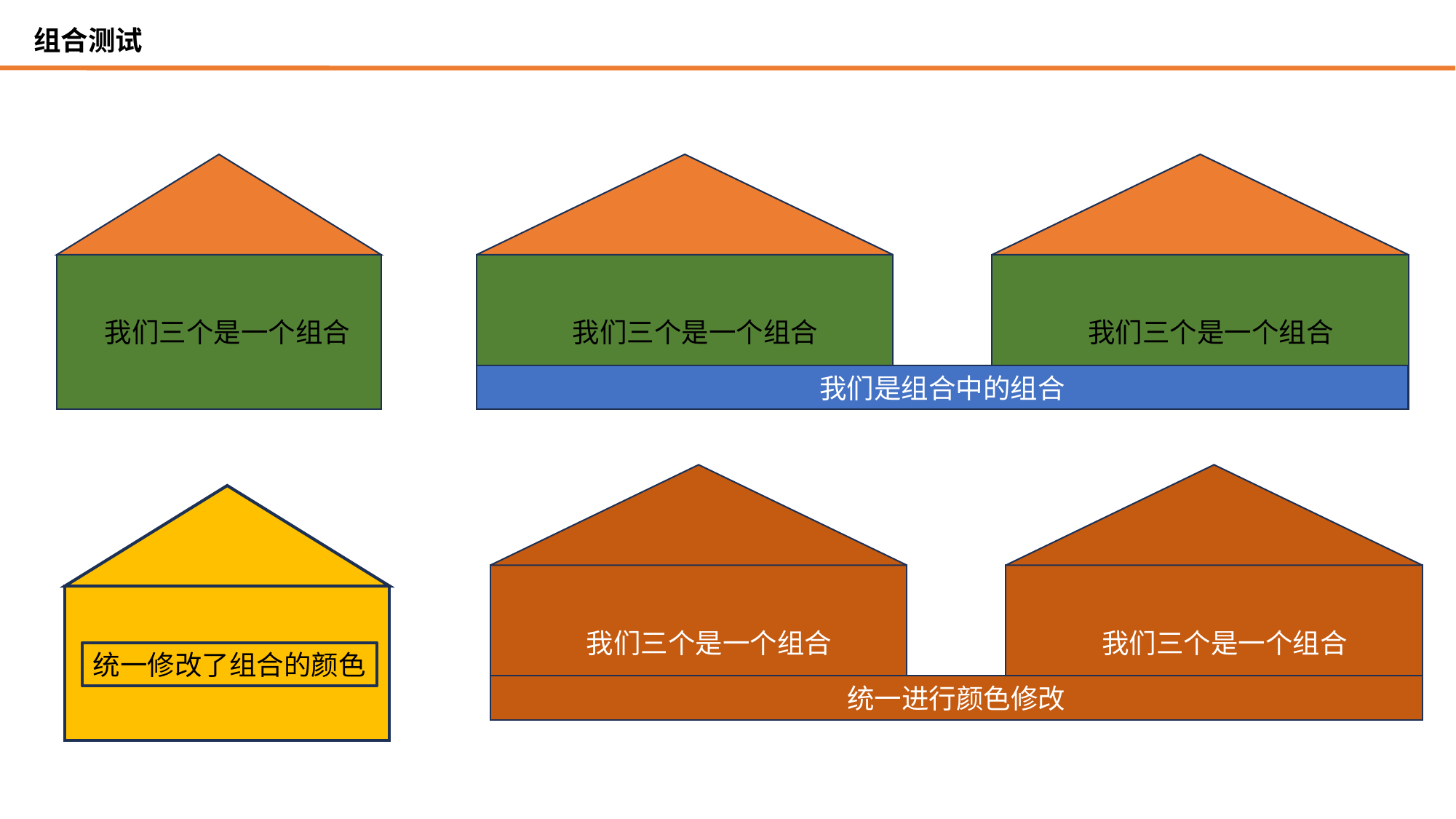

组合测试

我们三个是一个组合

我们三个是一个组合

我们三个是一个组合
我们是组合中的组合

我们三个是一个组合

我们三个是一个组合
统一进行颜色修改

统一修改了组合的颜色